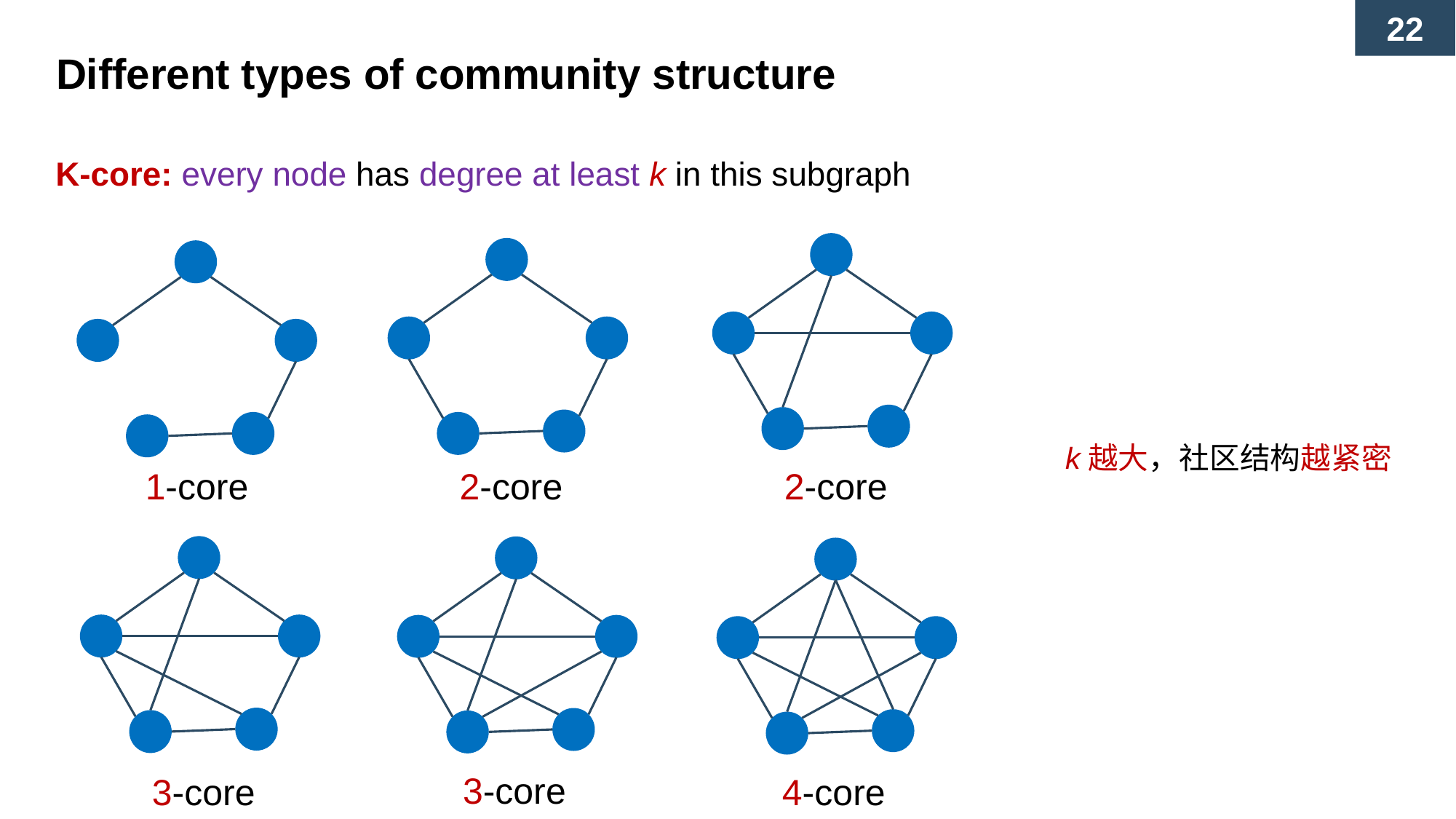

Different types of community structure
K-core: every node has degree at least k in this subgraph

k越大，社区结构越紧密
2-core
2-core
1-core

3-core
3-core
4-core